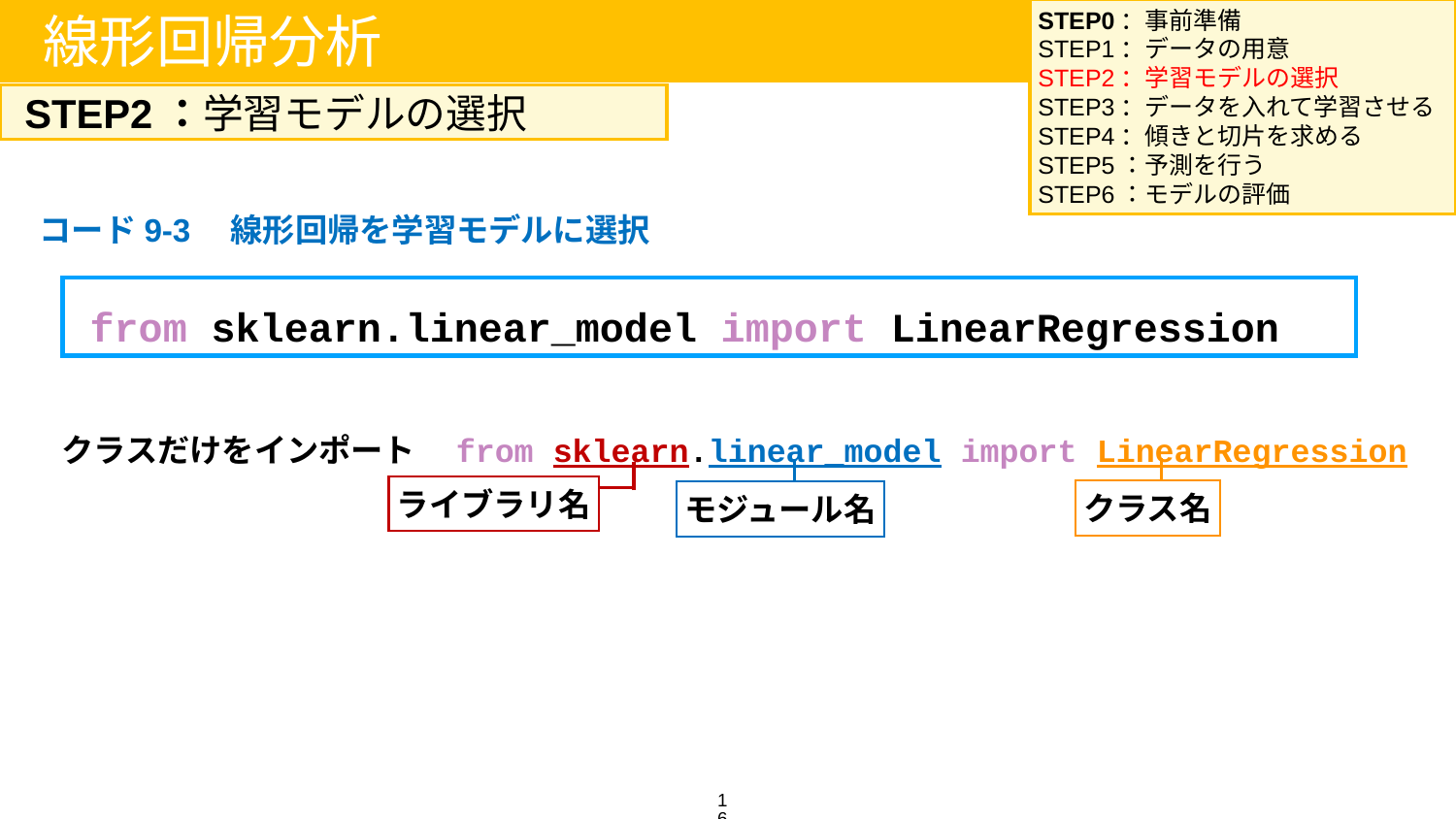

STEP0：事前準備
STEP1：データの用意
STEP2：学習モデルの選択
STEP3：データを入れて学習させる
STEP4：傾きと切片を求める
STEP5：予測を行う
STEP6：モデルの評価
線形回帰分析
STEP2：学習モデルの選択
コード9-3　線形回帰を学習モデルに選択
from sklearn.linear_model import LinearRegression
クラスだけをインポート　from sklearn.linear_model import LinearRegression

ライブラリ名
クラス名
モジュール名
16